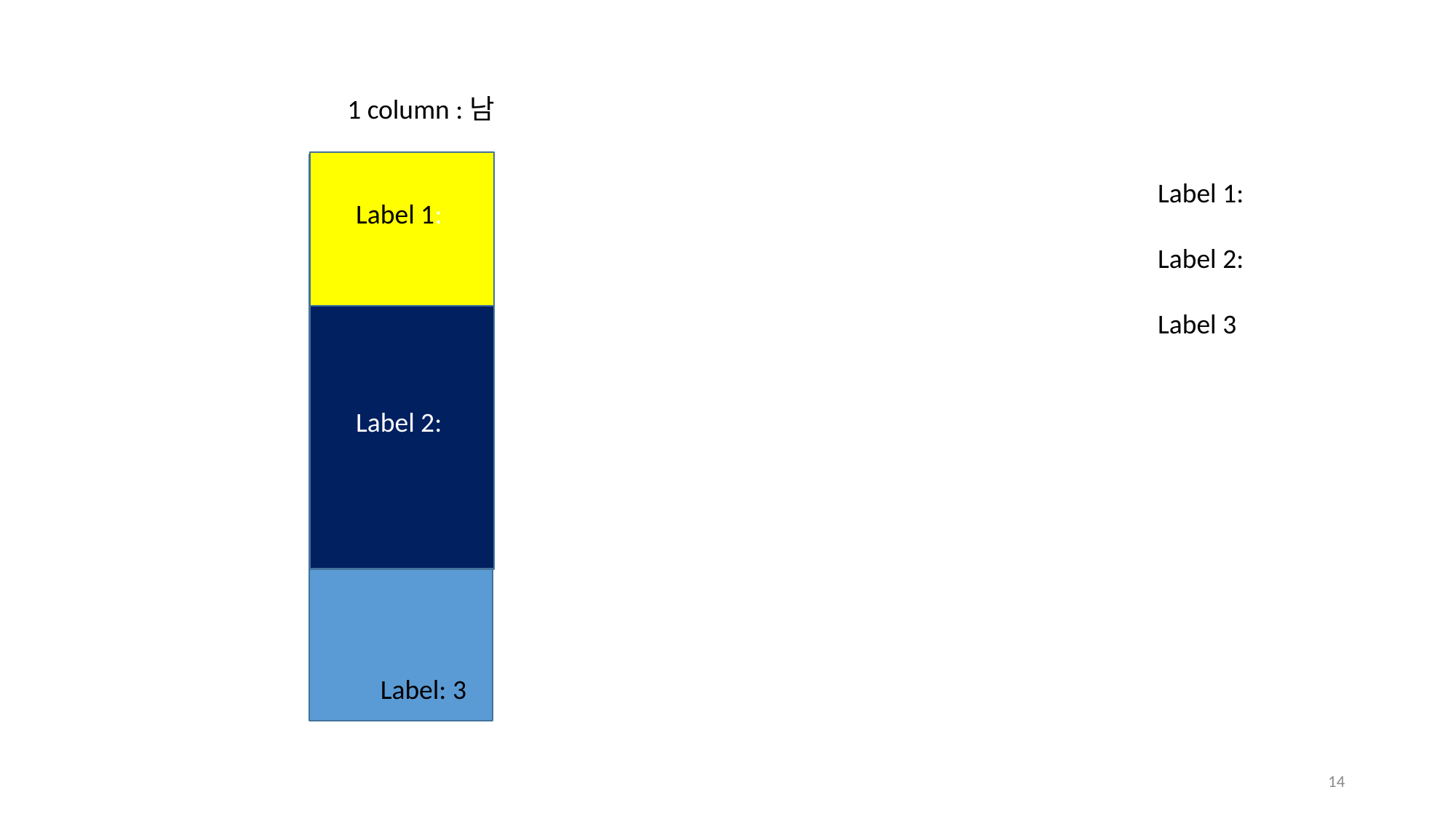

1 column :남
Label 1:

Label 3
Label 1:

Label 2:

Label 3
Label 2:

Label: 3
14